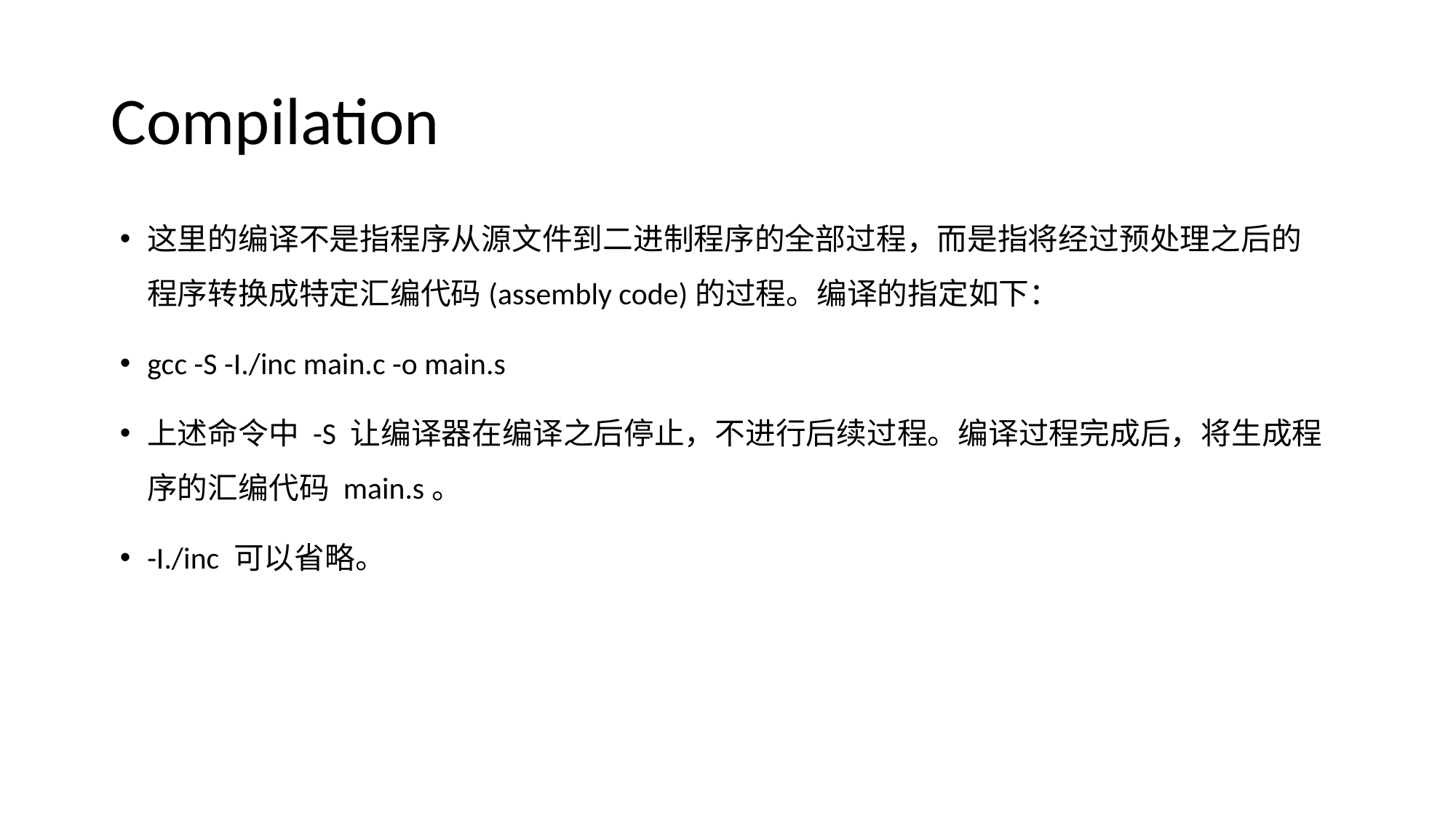

# Compilation
这里的编译不是指程序从源文件到二进制程序的全部过程，而是指将经过预处理之后的程序转换成特定汇编代码(assembly code)的过程。编译的指定如下：
gcc -S -I./inc main.c -o main.s
上述命令中 -S 让编译器在编译之后停止，不进行后续过程。编译过程完成后，将生成程序的汇编代码 main.s。
-I./inc 可以省略。